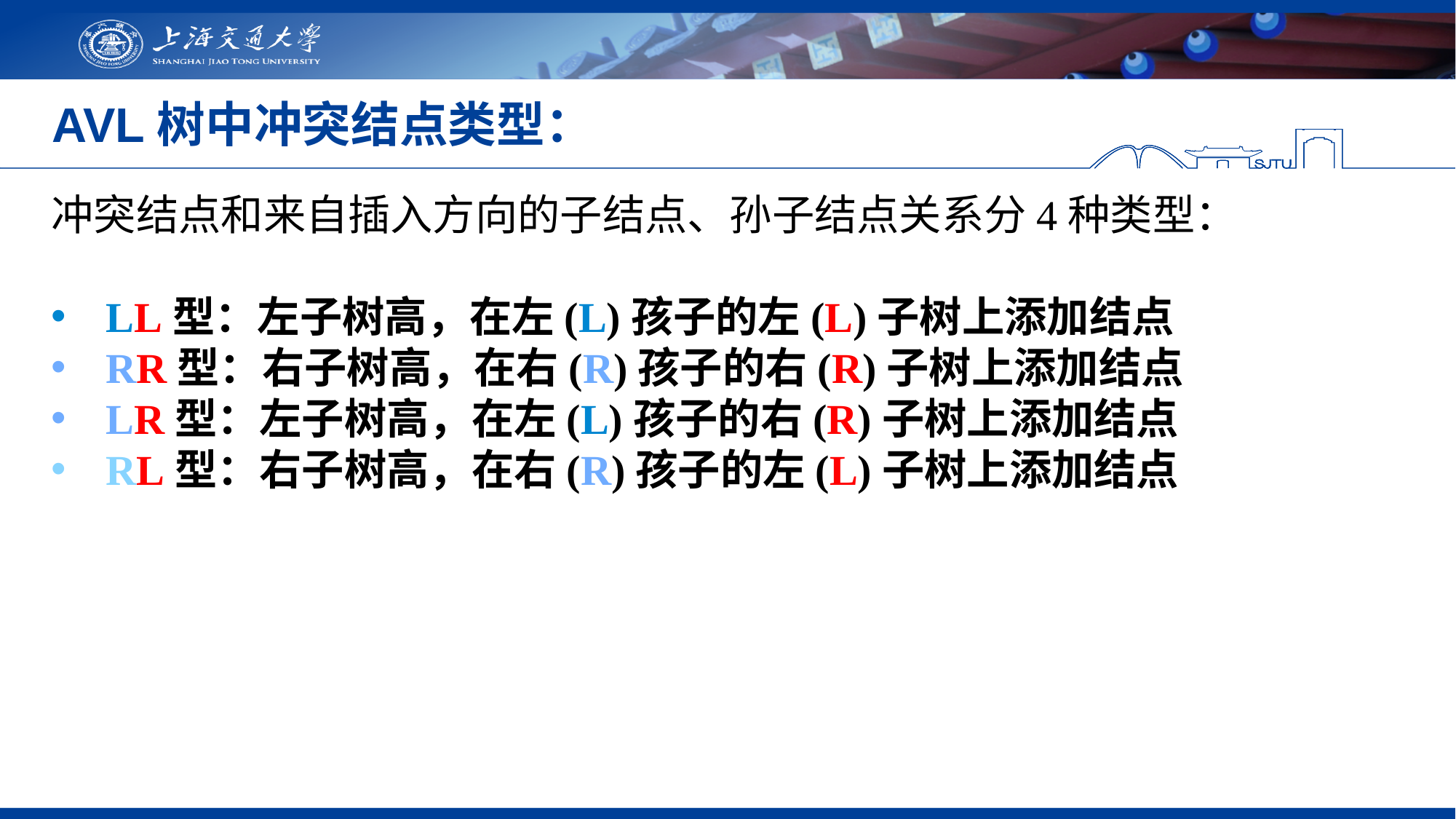

# AVL树中冲突结点类型：
冲突结点和来自插入方向的子结点、孙子结点关系分4种类型：

LL型：左子树高，在左(L)孩子的左(L)子树上添加结点
RR型：右子树高，在右(R)孩子的右(R)子树上添加结点
LR型：左子树高，在左(L)孩子的右(R)子树上添加结点
RL型：右子树高，在右(R)孩子的左(L)子树上添加结点